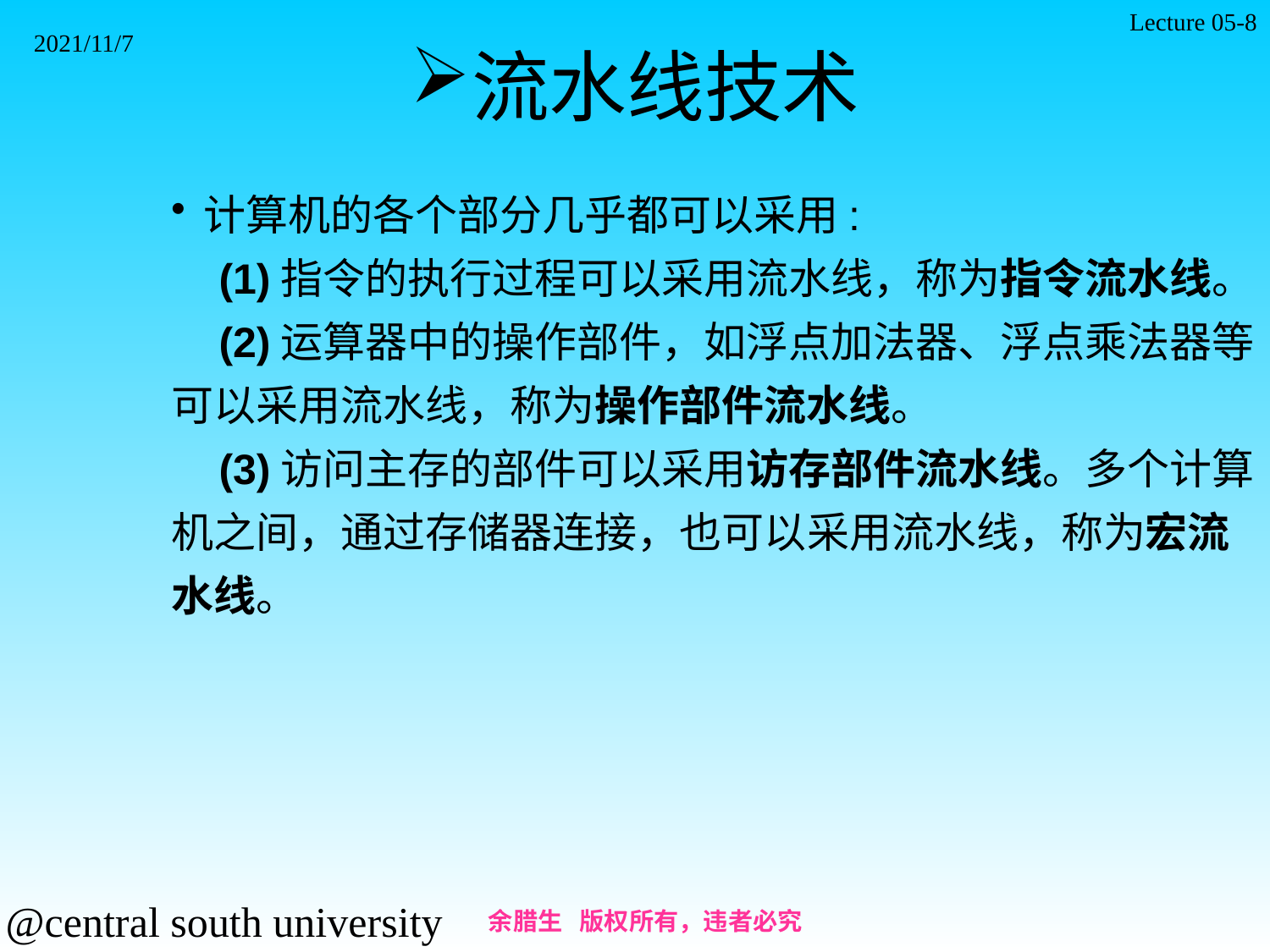

Lecture 05-8
# 流水线技术
2021/11/7
计算机的各个部分几乎都可以采用:
    (1)指令的执行过程可以采用流水线，称为指令流水线。
    (2)运算器中的操作部件，如浮点加法器、浮点乘法器等可以采用流水线，称为操作部件流水线。
    (3)访问主存的部件可以采用访存部件流水线。多个计算机之间，通过存储器连接，也可以采用流水线，称为宏流水线。
余腊生   版权所有，违者必究